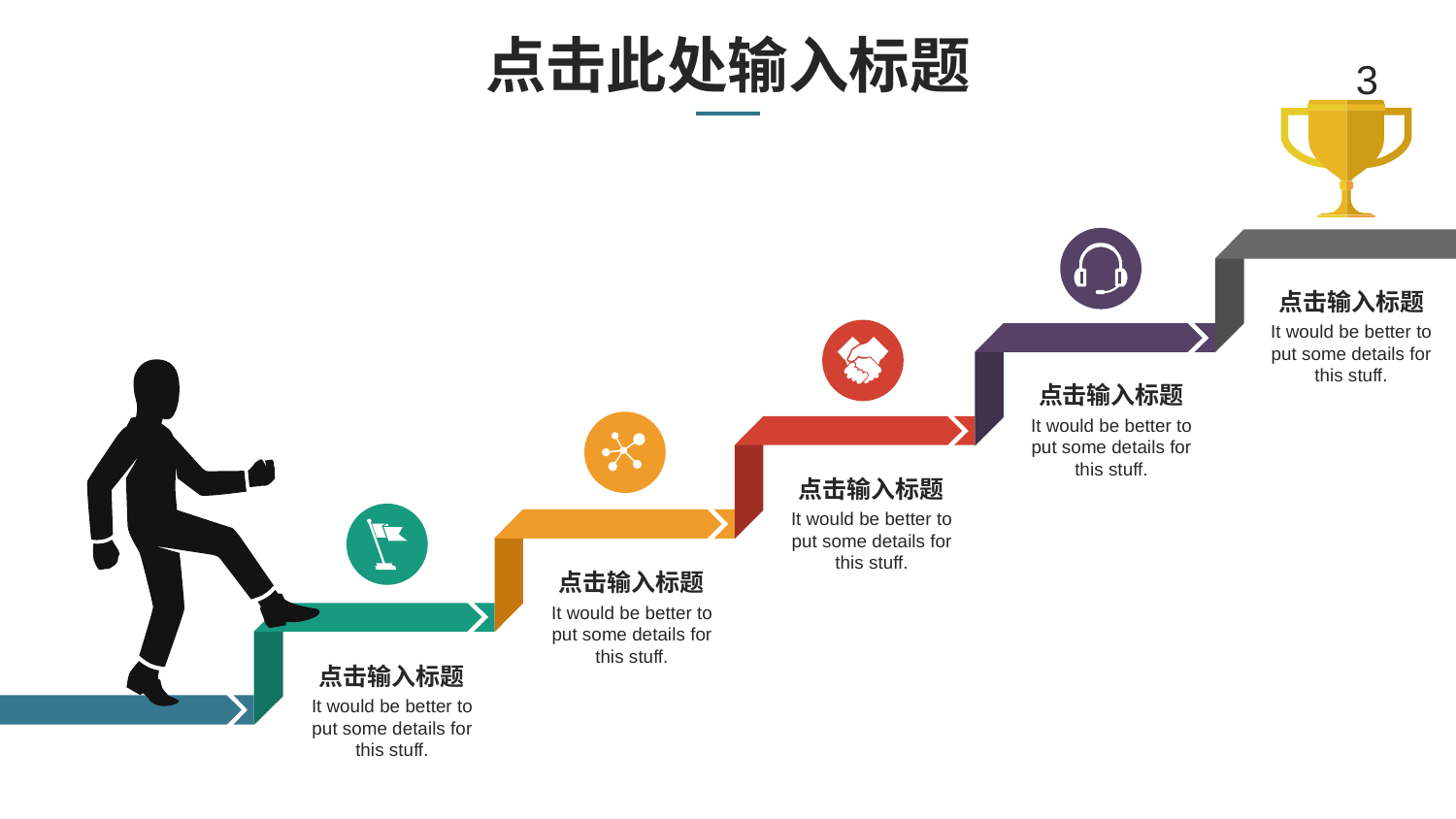

# 点击此处输入标题
3

点击输入标题
It would be better to put some details for this stuff.

点击输入标题
It would be better to put some details for this stuff.

点击输入标题
It would be better to put some details for this stuff.

点击输入标题
It would be better to put some details for this stuff.

点击输入标题
It would be better to put some details for this stuff.